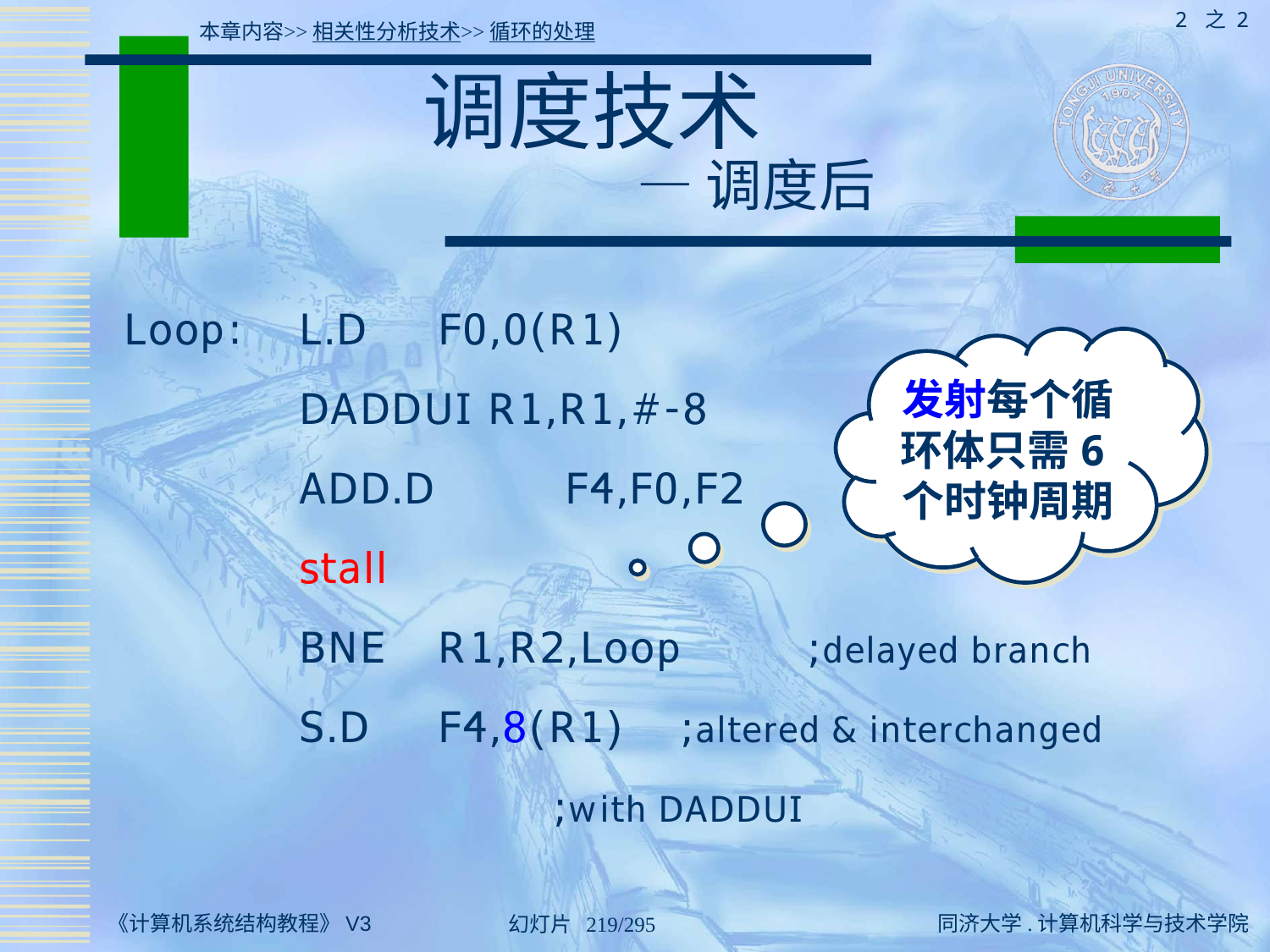

2 之 2
本章内容>>相关性分析技术>>循环的处理
# 调度技术 — 调度后
Loop: 	L.D 	 F0,0(R1)
		DADDUI R1,R1,#-8
		ADD.D 	 F4,F0,F2
		stall
		BNE 	 R1,R2,Loop 	;delayed branch
		S.D 	 F4,8(R1) 	;altered & interchanged
				;with DADDUI
发射每个循环体只需6个时钟周期